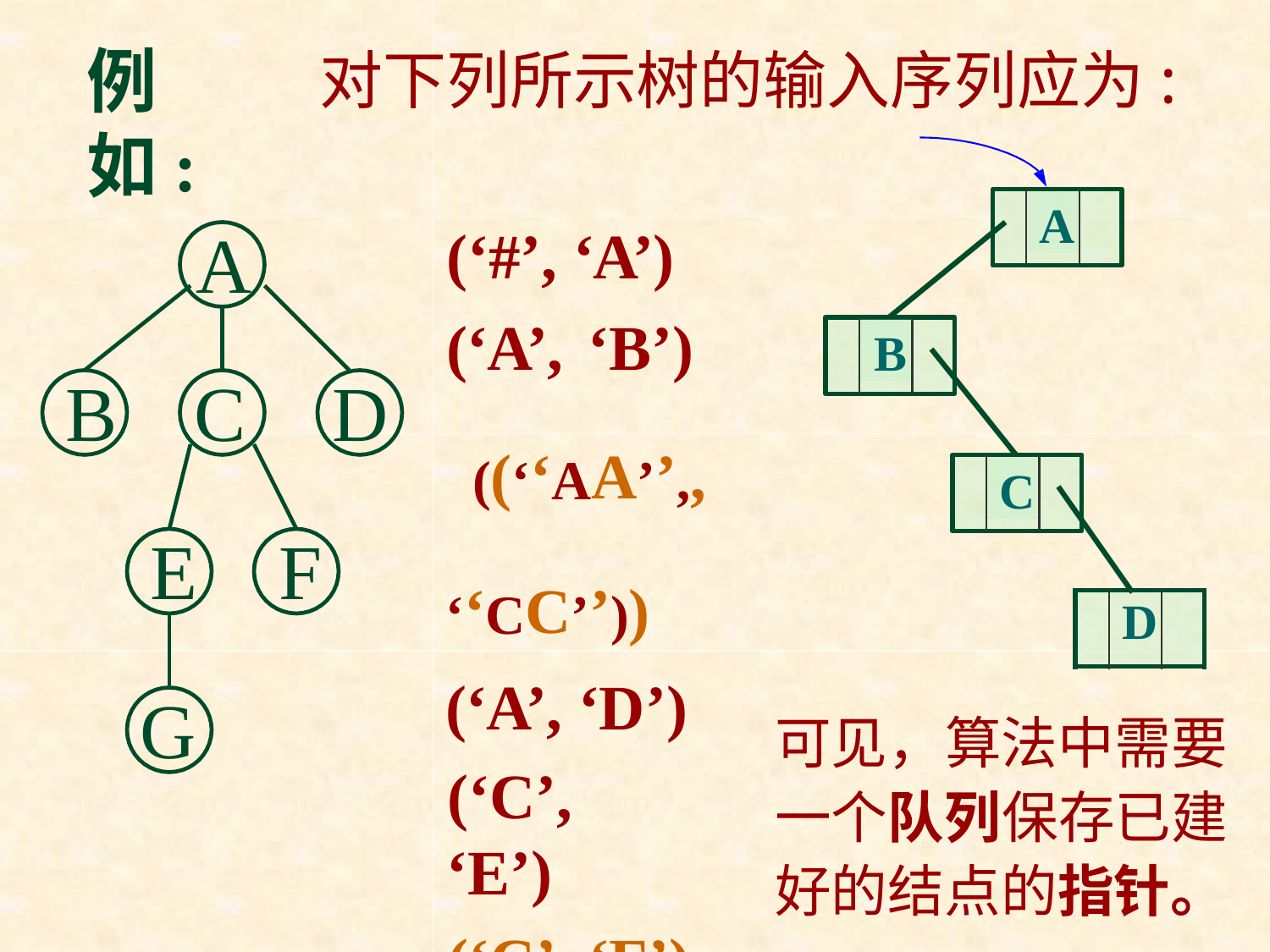

例如:
对下列所示树的输入序列应为:

A
(‘#’, ‘A’)
(‘A’, ‘B’)  ((‘‘AA’’,, ‘‘CC’’))  (‘A’, ‘D’)
(‘C’, ‘E’)
(‘C’, ‘F’)
(‘E’, ‘G’)
A

B

B	C	D

C

E	F

|  | D |  |
| --- | --- | --- |

G

可见，算法中需要 一个队列保存已建 好的结点的指针。